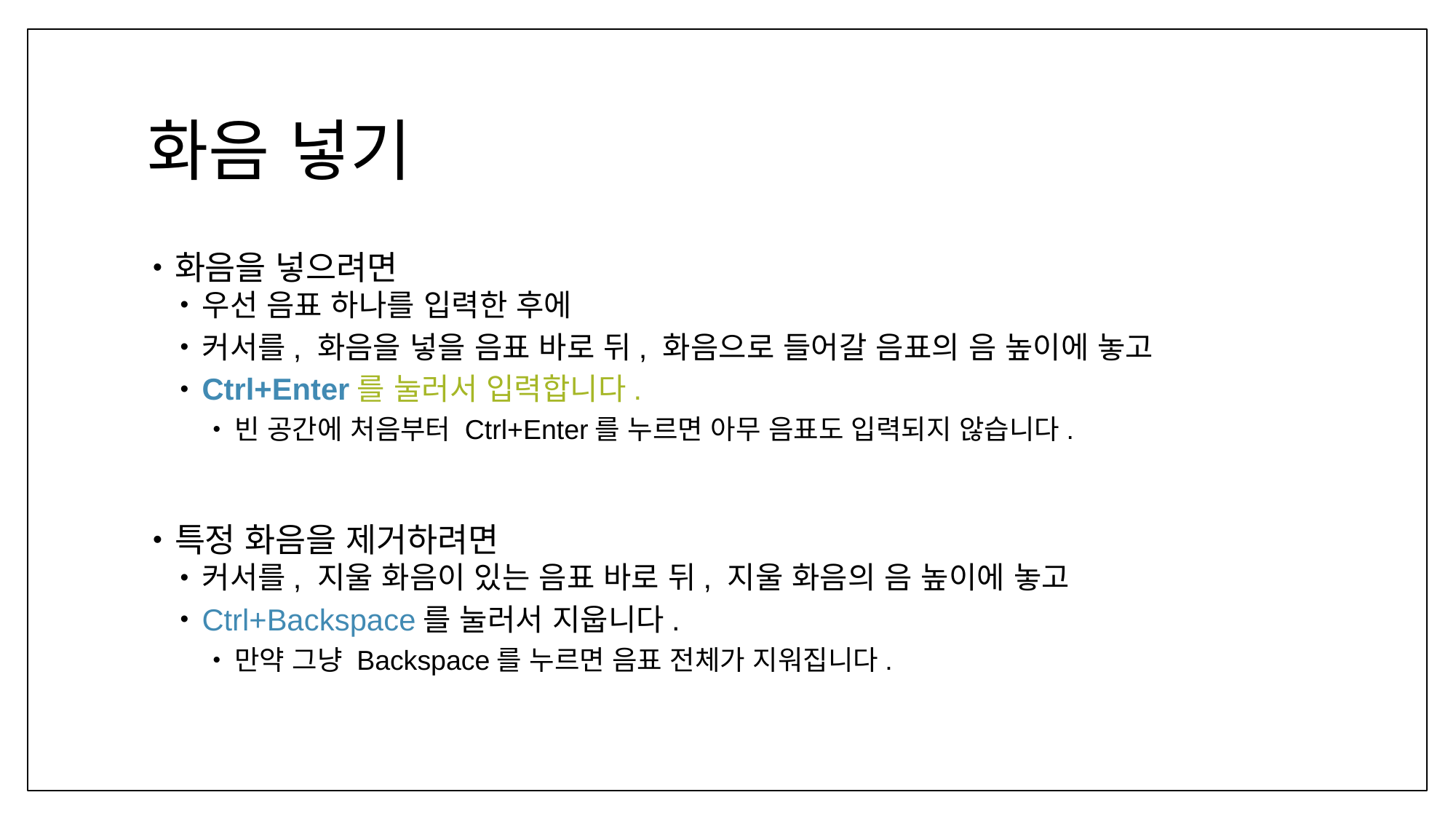

# 화음 넣기
화음을 넣으려면
우선 음표 하나를 입력한 후에
커서를, 화음을 넣을 음표 바로 뒤, 화음으로 들어갈 음표의 음 높이에 놓고
Ctrl+Enter를 눌러서 입력합니다.
빈 공간에 처음부터 Ctrl+Enter를 누르면 아무 음표도 입력되지 않습니다.

특정 화음을 제거하려면
커서를, 지울 화음이 있는 음표 바로 뒤, 지울 화음의 음 높이에 놓고
Ctrl+Backspace를 눌러서 지웁니다.
만약 그냥 Backspace를 누르면 음표 전체가 지워집니다.